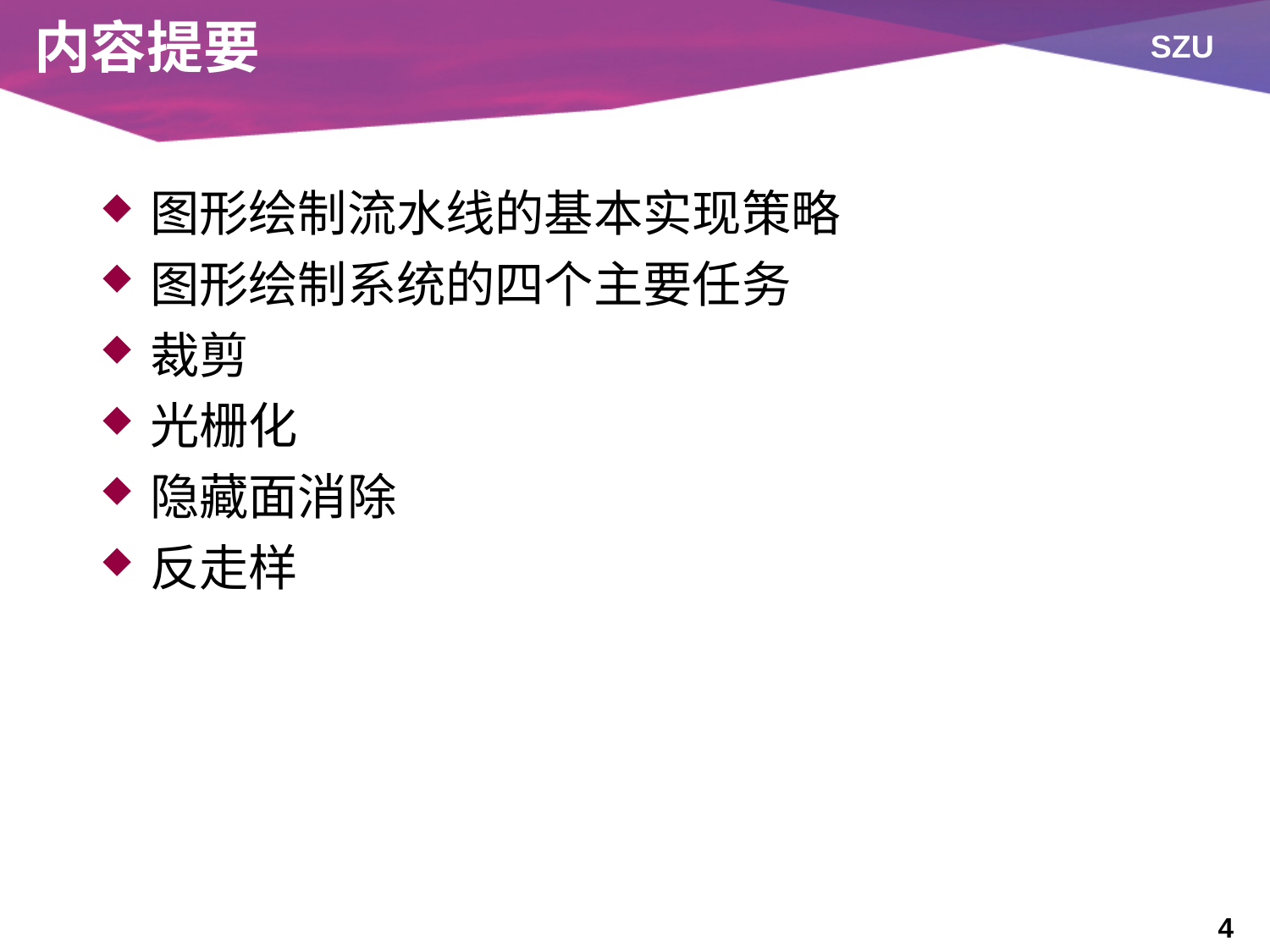

# 内容提要
图形绘制流水线的基本实现策略
图形绘制系统的四个主要任务
裁剪
光栅化
隐藏面消除
反走样

4